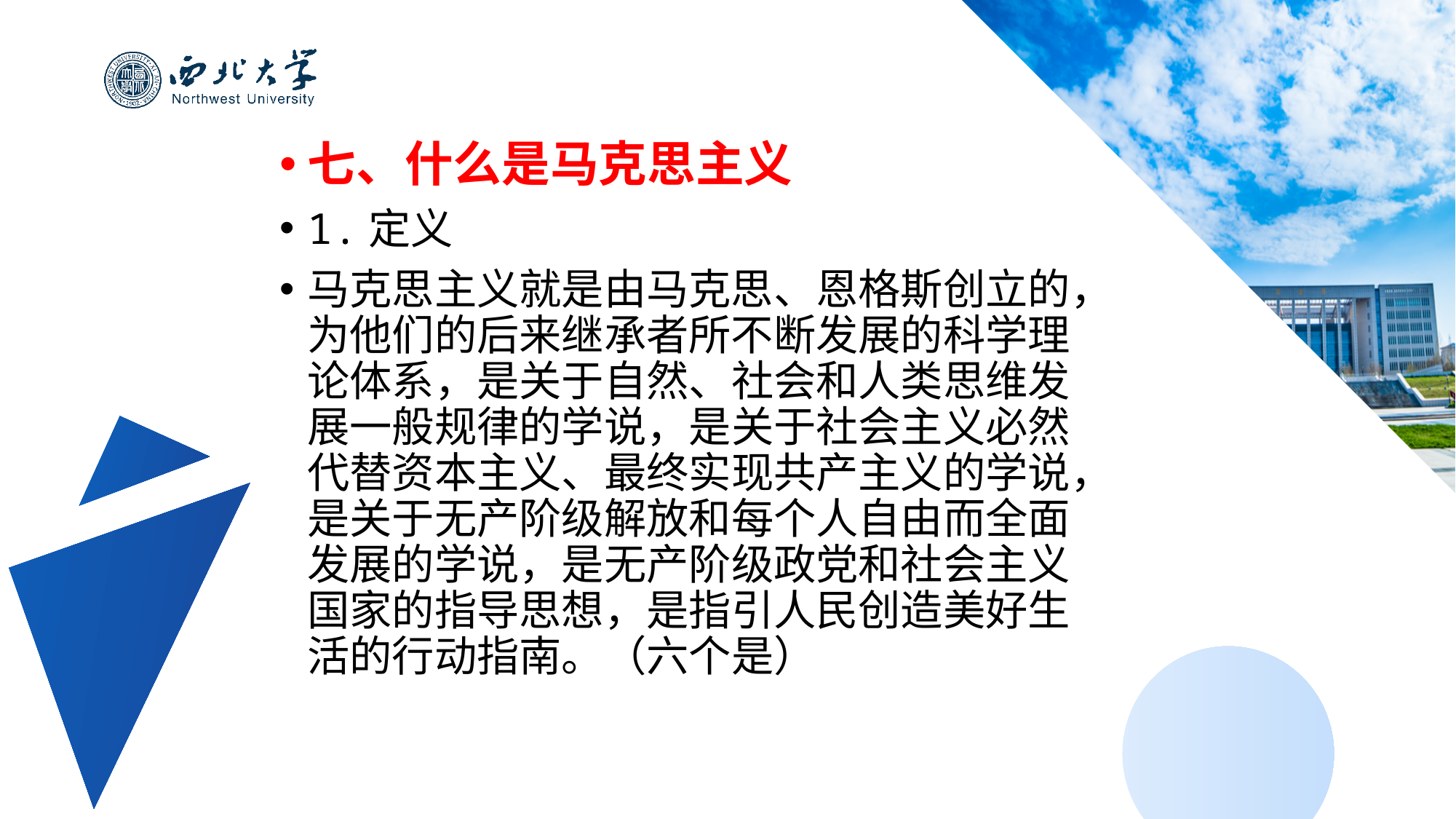

七、什么是马克思主义
1.定义
马克思主义就是由马克思、恩格斯创立的，为他们的后来继承者所不断发展的科学理论体系，是关于自然、社会和人类思维发展一般规律的学说，是关于社会主义必然代替资本主义、最终实现共产主义的学说，是关于无产阶级解放和每个人自由而全面发展的学说，是无产阶级政党和社会主义国家的指导思想，是指引人民创造美好生活的行动指南。（六个是）